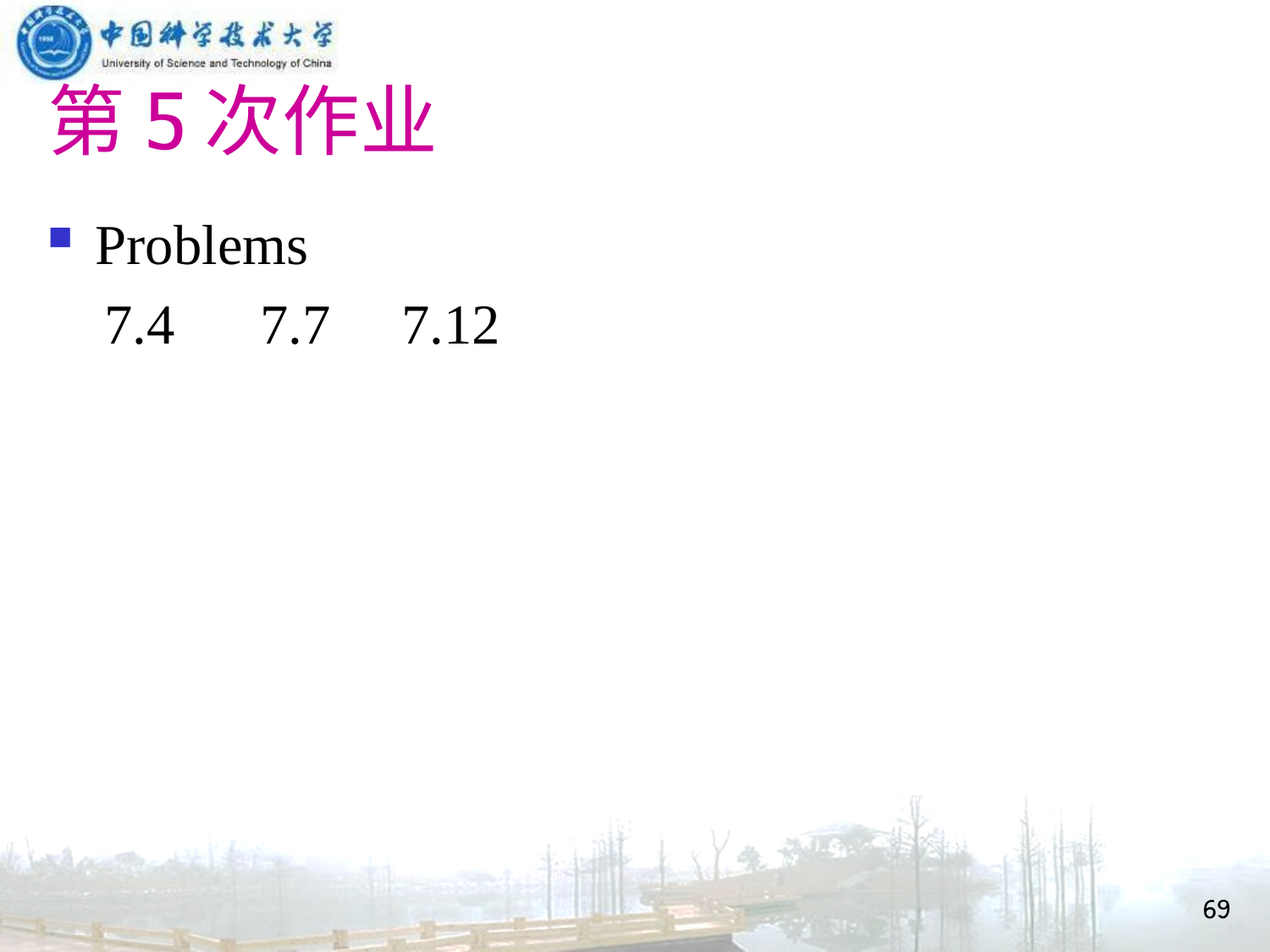

# 第5次作业
Problems
    7.4      7.7     7.12
69